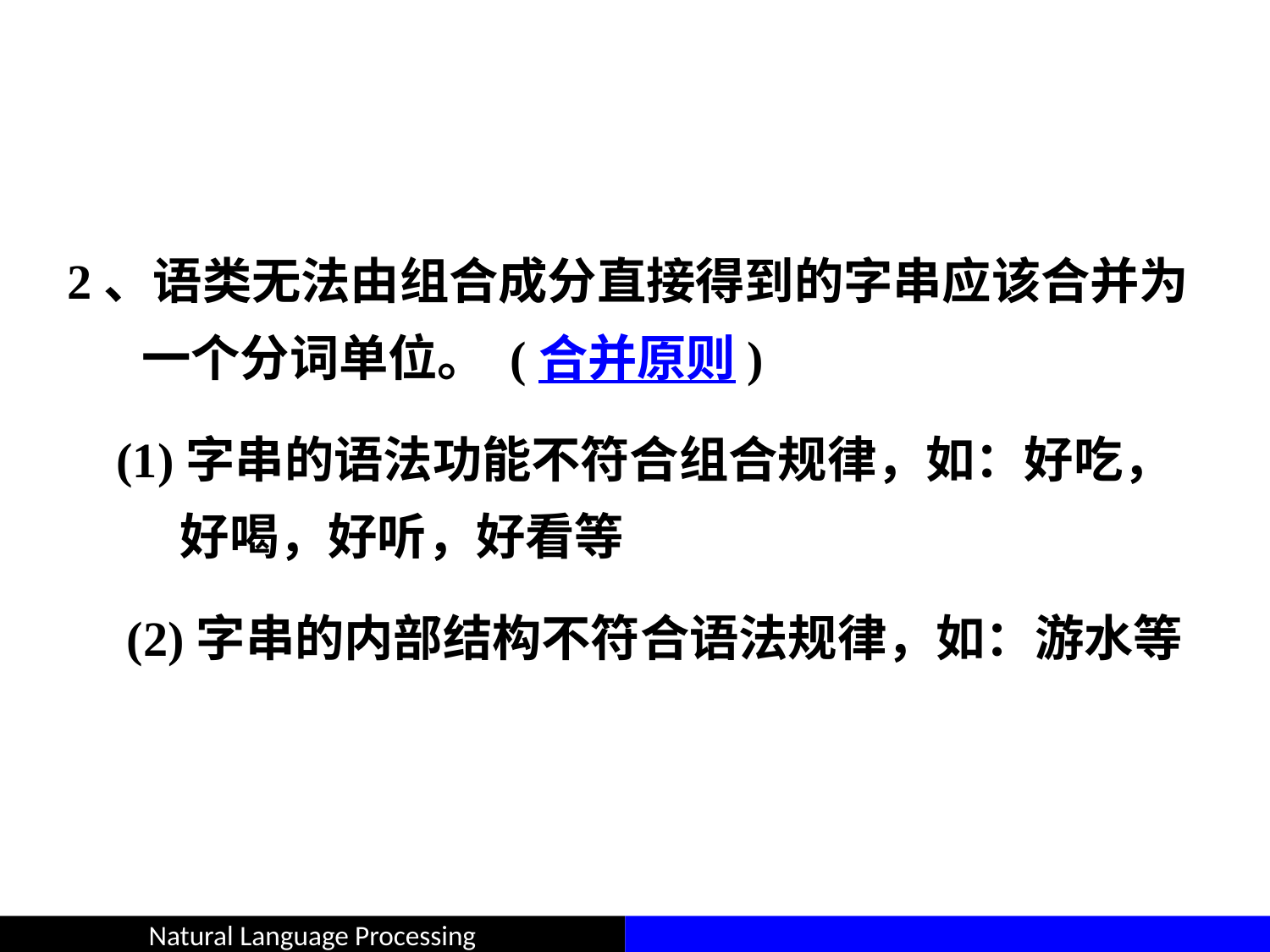

#
2、语类无法由组合成分直接得到的字串应该合并为一个分词单位。 (合并原则)
    (1)字串的语法功能不符合组合规律，如：好吃，好喝，好听，好看等
  (2)字串的内部结构不符合语法规律，如：游水等